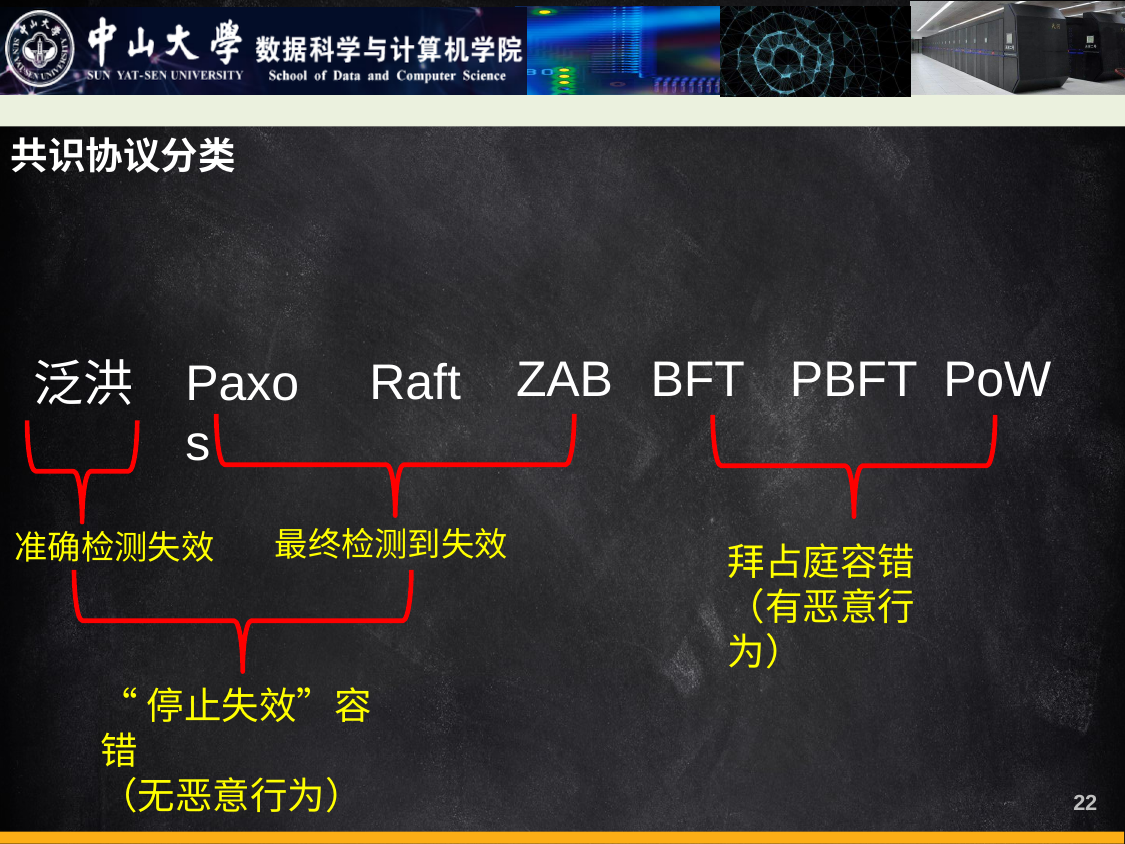

共识协议分类

BFT
ZAB
PoW
PBFT
Raft
Paxos
泛洪

最终检测到失效
准确检测失效
拜占庭容错
（有恶意行为）
“停止失效”容错
（无恶意行为）